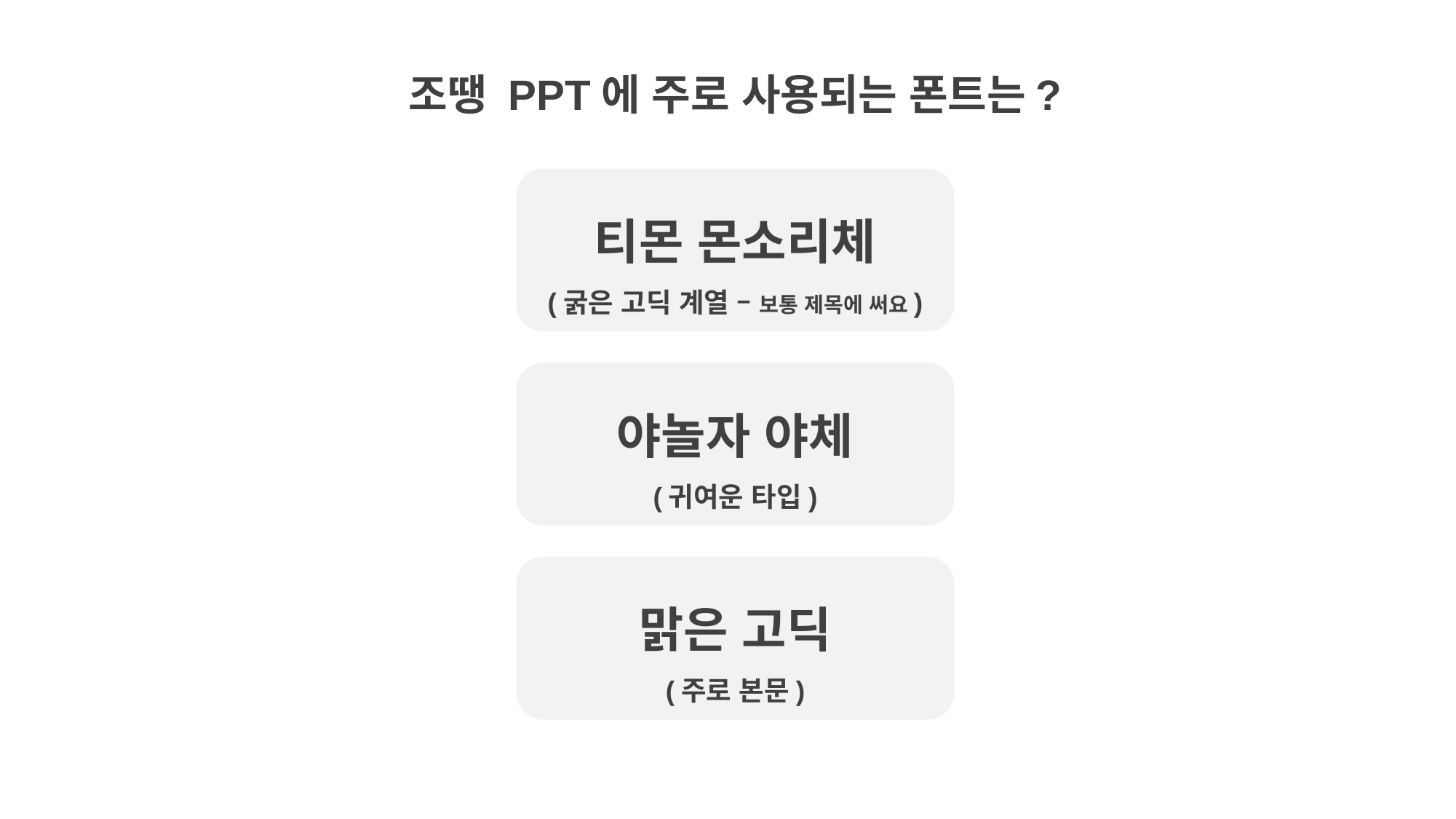

조땡 PPT에 주로 사용되는 폰트는?
티몬 몬소리체
(굵은 고딕 계열 – 보통 제목에 써요)
야놀자 야체
(귀여운 타입)
맑은 고딕
(주로 본문)